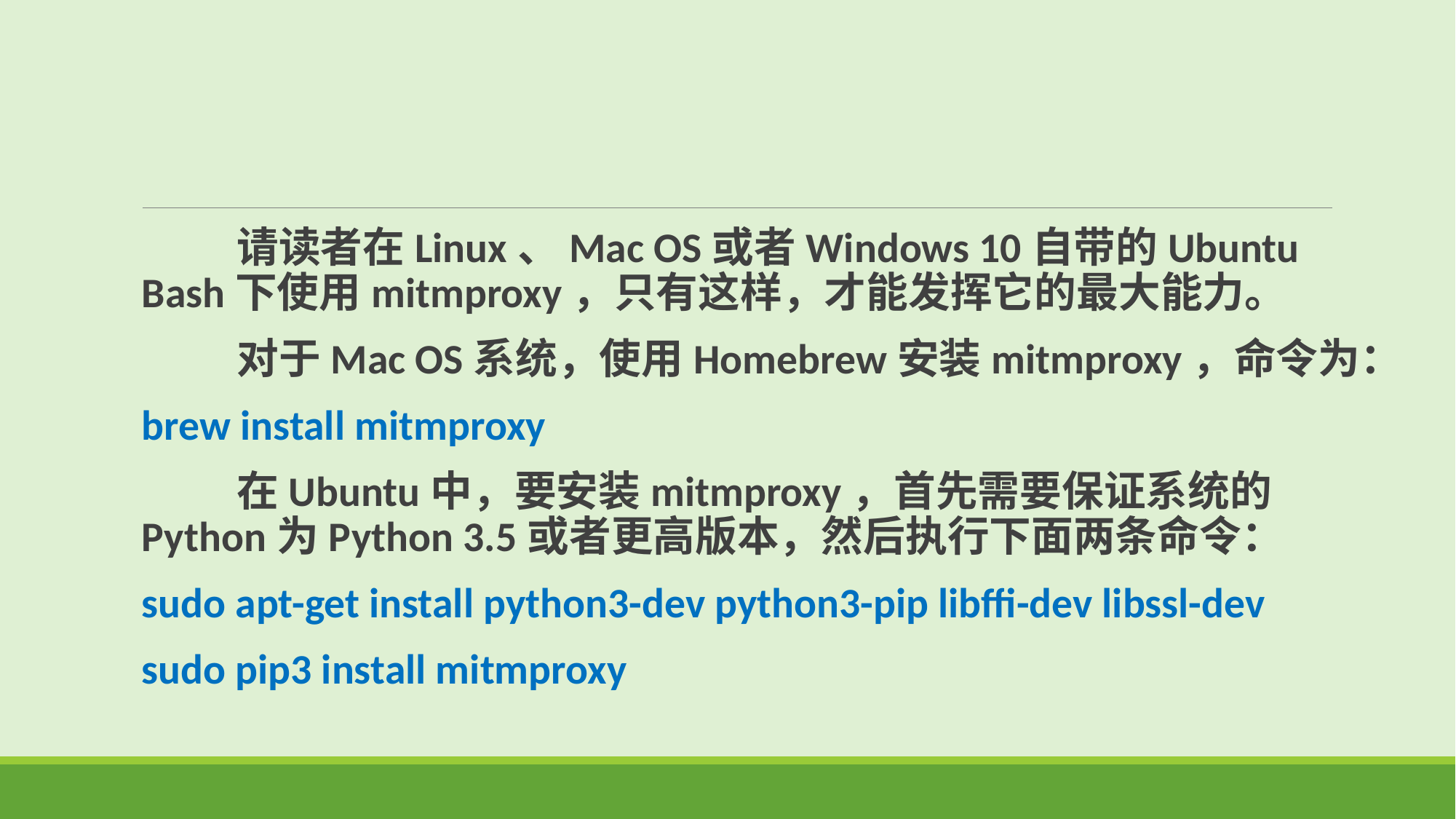

请读者在Linux、Mac OS或者Windows 10自带的Ubuntu Bash下使用mitmproxy，只有这样，才能发挥它的最大能力。
         对于Mac OS系统，使用Homebrew安装mitmproxy，命令为：
brew install mitmproxy
         在Ubuntu中，要安装mitmproxy，首先需要保证系统的Python为Python 3.5或者更高版本，然后执行下面两条命令：
sudo apt-get install python3-dev python3-pip libffi-dev libssl-dev
sudo pip3 install mitmproxy